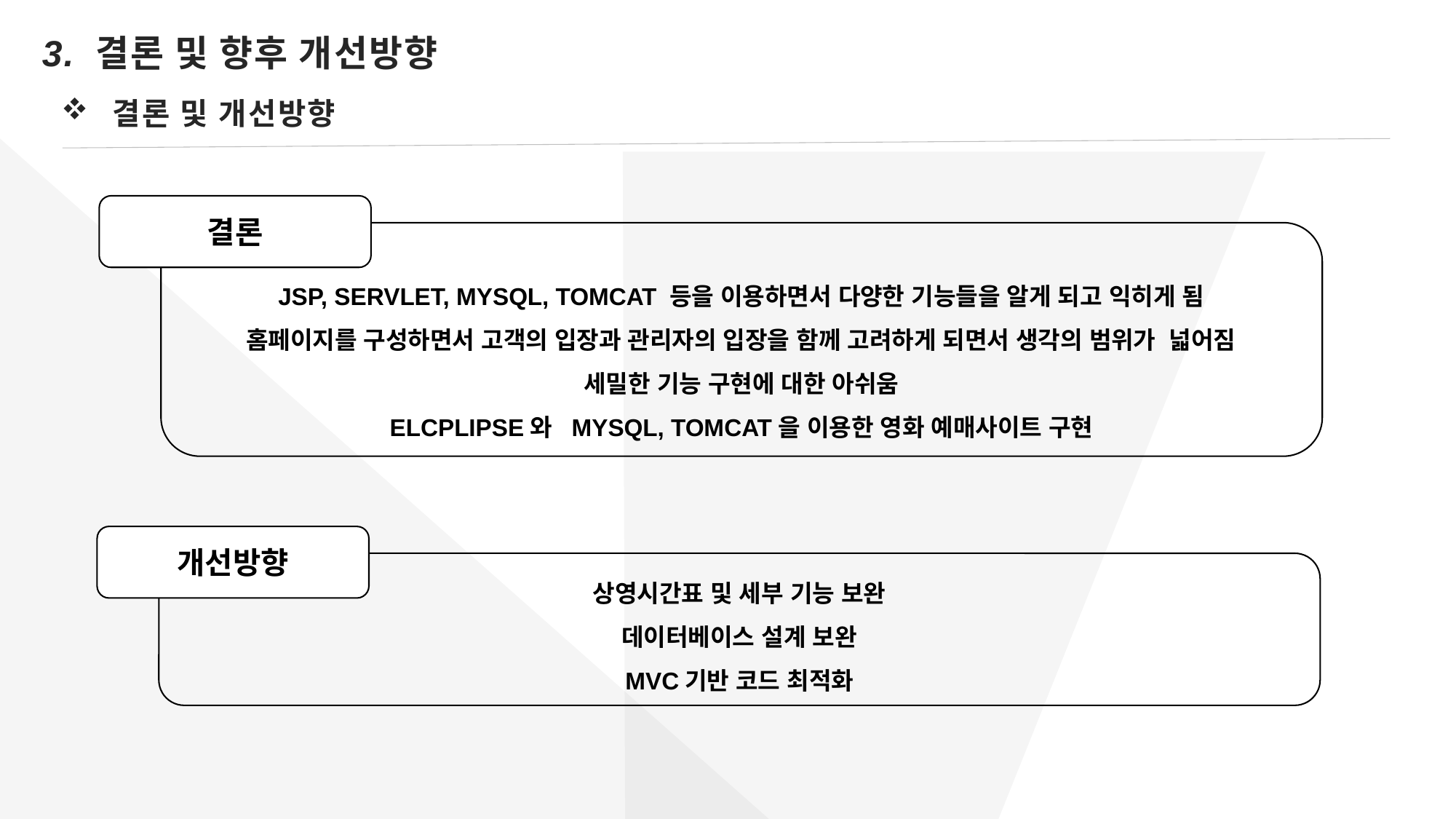

3. 결론 및 향후 개선방향

결론 및 개선방향

결론

JSP, SERVLET, MYSQL, TOMCAT 등을 이용하면서 다양한 기능들을 알게 되고 익히게 됨
홈페이지를 구성하면서 고객의 입장과 관리자의 입장을 함께 고려하게 되면서 생각의 범위가  넓어짐
세밀한 기능 구현에 대한 아쉬움
ELCPLIPSE와  MYSQL, TOMCAT을 이용한 영화 예매사이트 구현
개선방향
상영시간표 및 세부 기능 보완
데이터베이스 설계 보완
MVC기반 코드 최적화